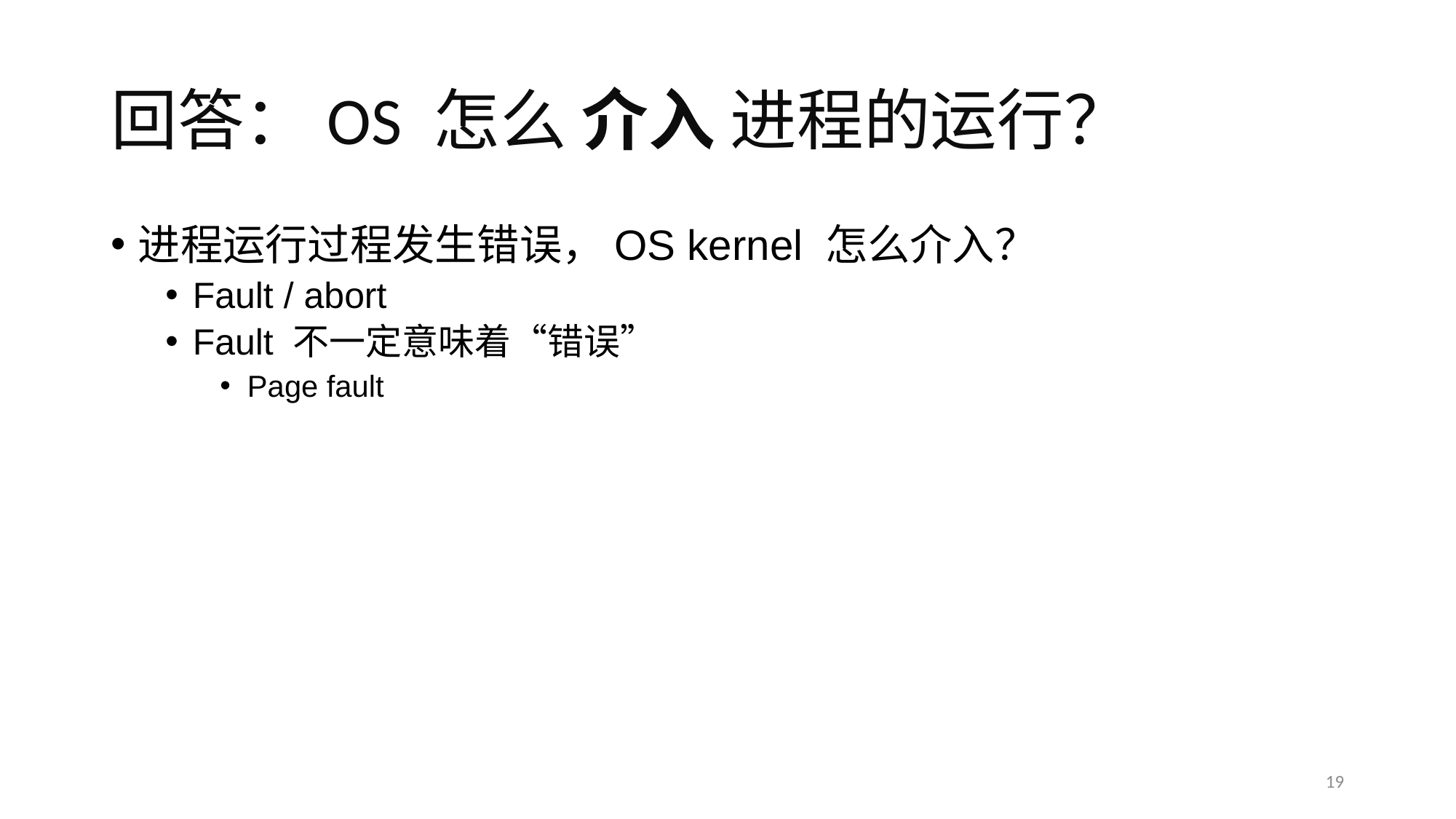

# 回答：OS 怎么 介入 进程的运行？
进程运行过程发生错误，OS kernel 怎么介入？
Fault / abort
Fault 不一定意味着“错误”
Page fault

19